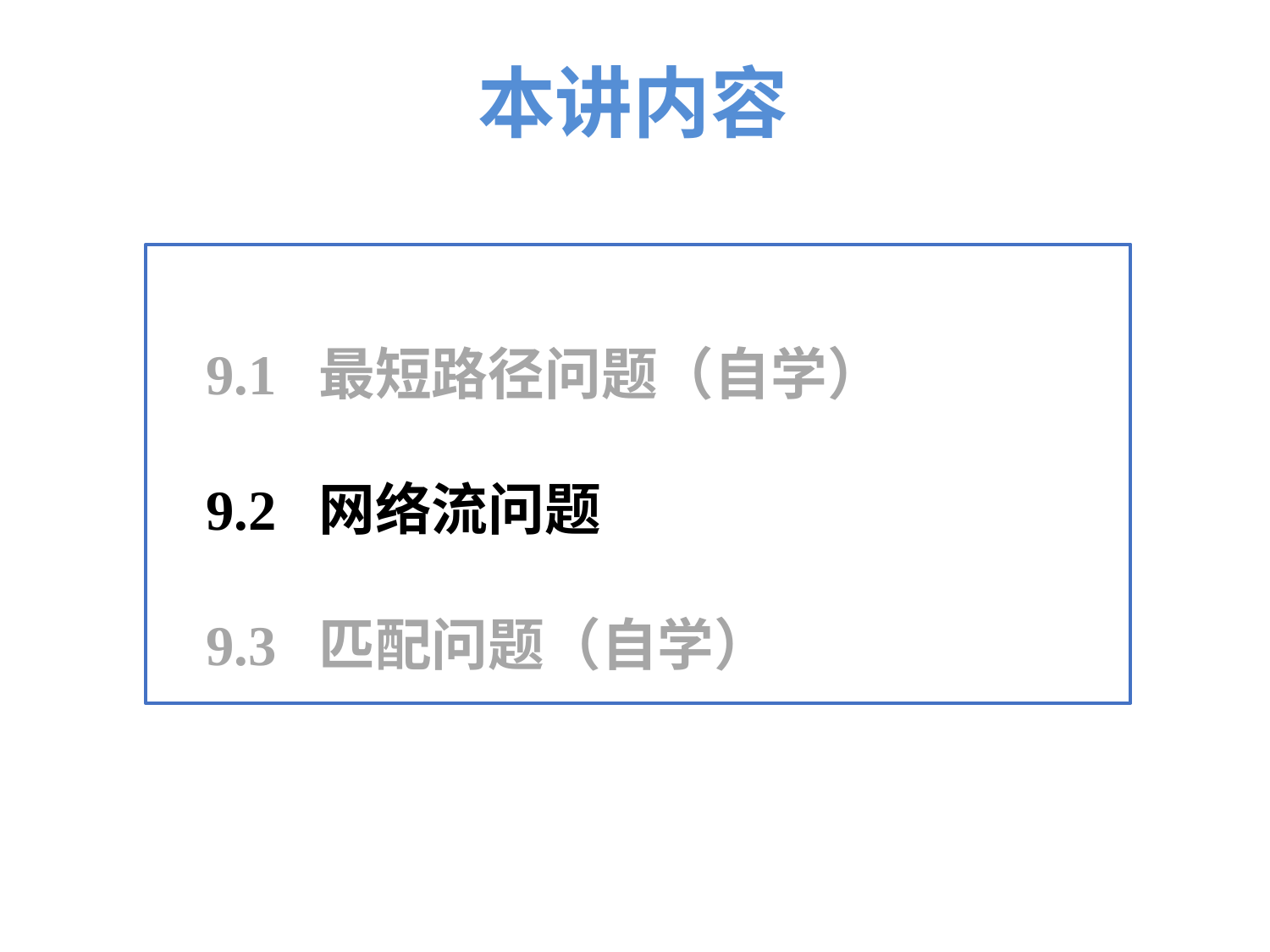

本讲内容
# 请各位评审老师提出宝贵建议！谢谢！
9.1  最短路径问题（自学）
9.2  网络流问题
9.3  匹配问题（自学）
72